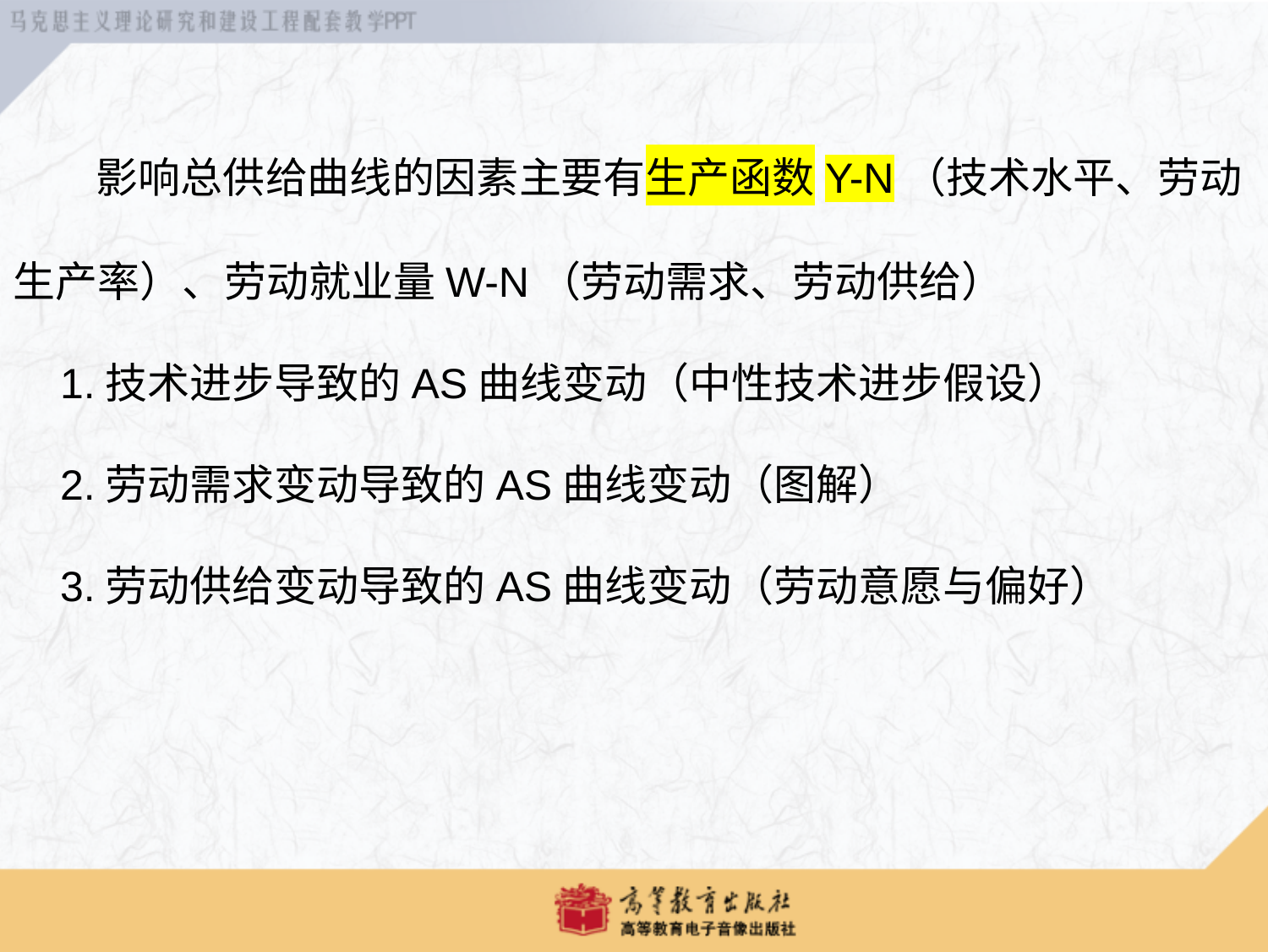

影响总供给曲线的因素主要有生产函数Y-N（技术水平、劳动生产率）、劳动就业量W-N（劳动需求、劳动供给）
    1.技术进步导致的AS曲线变动（中性技术进步假设）
    2.劳动需求变动导致的AS曲线变动（图解）
    3.劳动供给变动导致的AS曲线变动（劳动意愿与偏好）